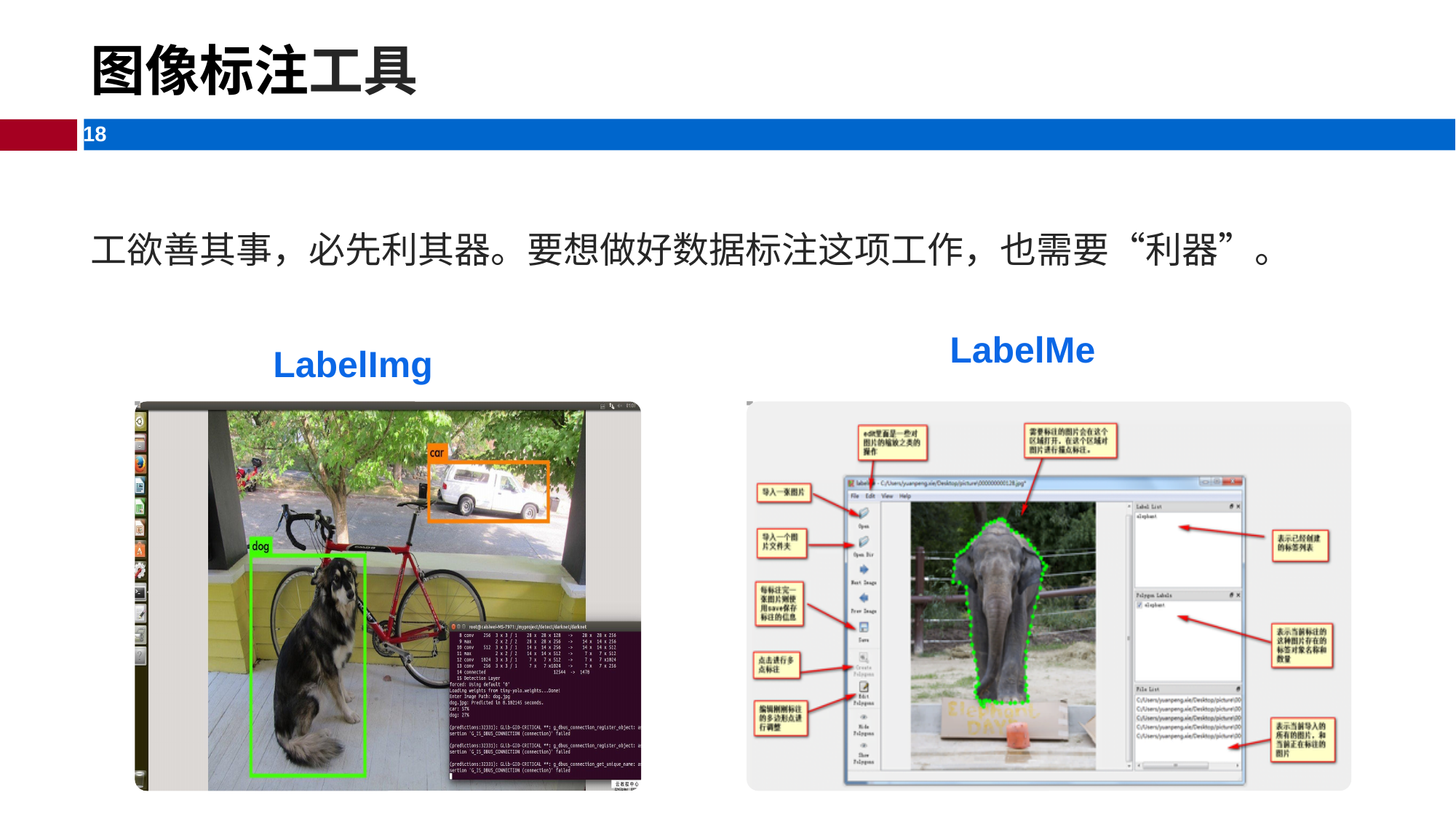

# 图像标注工具
工欲善其事，必先利其器。要想做好数据标注这项工作，也需要“利器”。

 LabelMe
LabelImg